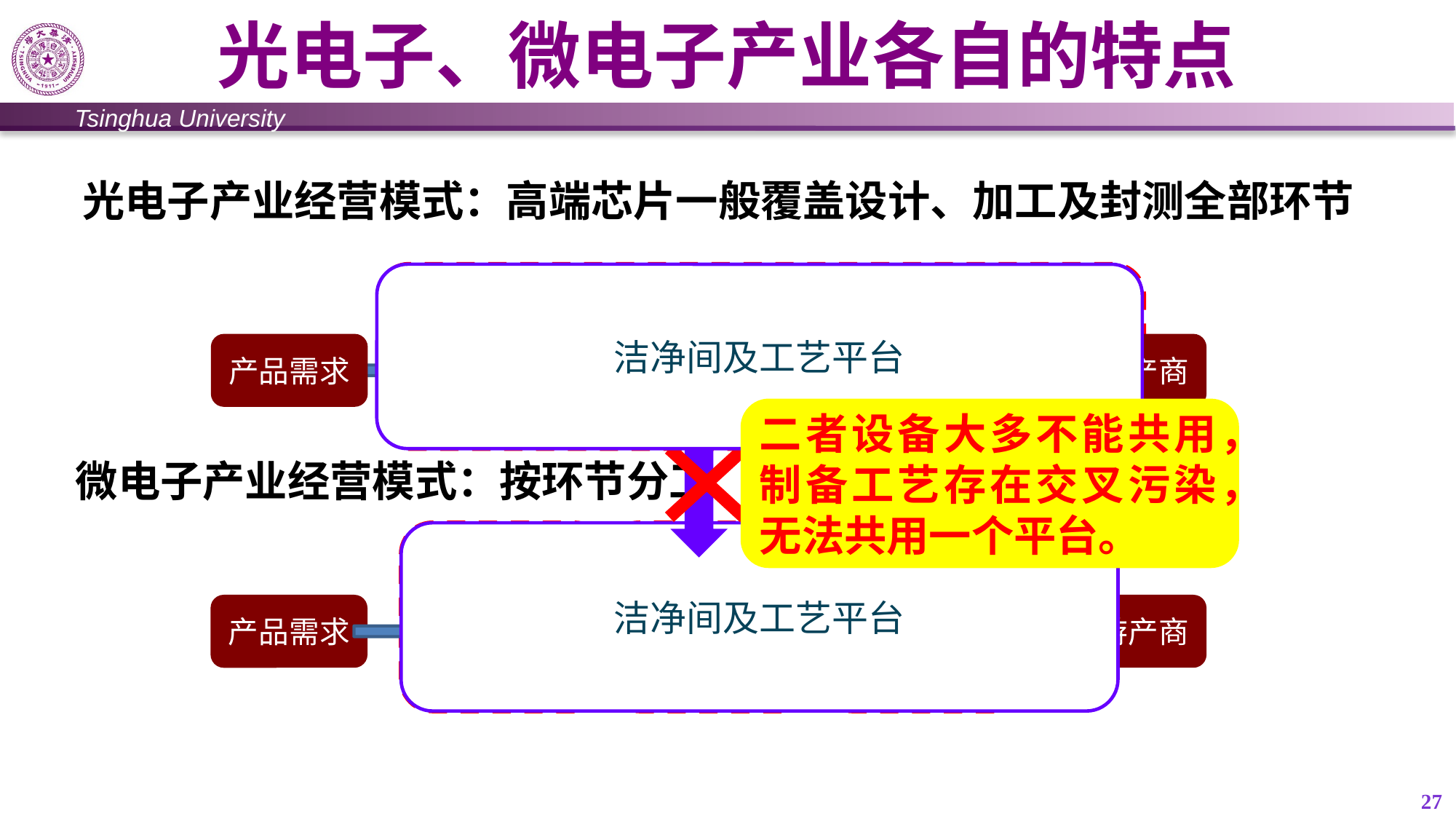

# 光电子、微电子产业各自的特点
光电子产业经营模式：高端芯片一般覆盖设计、加工及封测全部环节
洁净间及工艺平台

A公司
产品需求
芯片设计
芯片制造
芯片封测
下游产商

二者设备大多不能共用，制备工艺存在交叉污染，无法共用一个平台。

微电子产业经营模式：按环节分工
洁净间及工艺平台

A公司
B公司
C公司
产品需求
芯片设计
芯片制造
芯片封测
下游产商

27